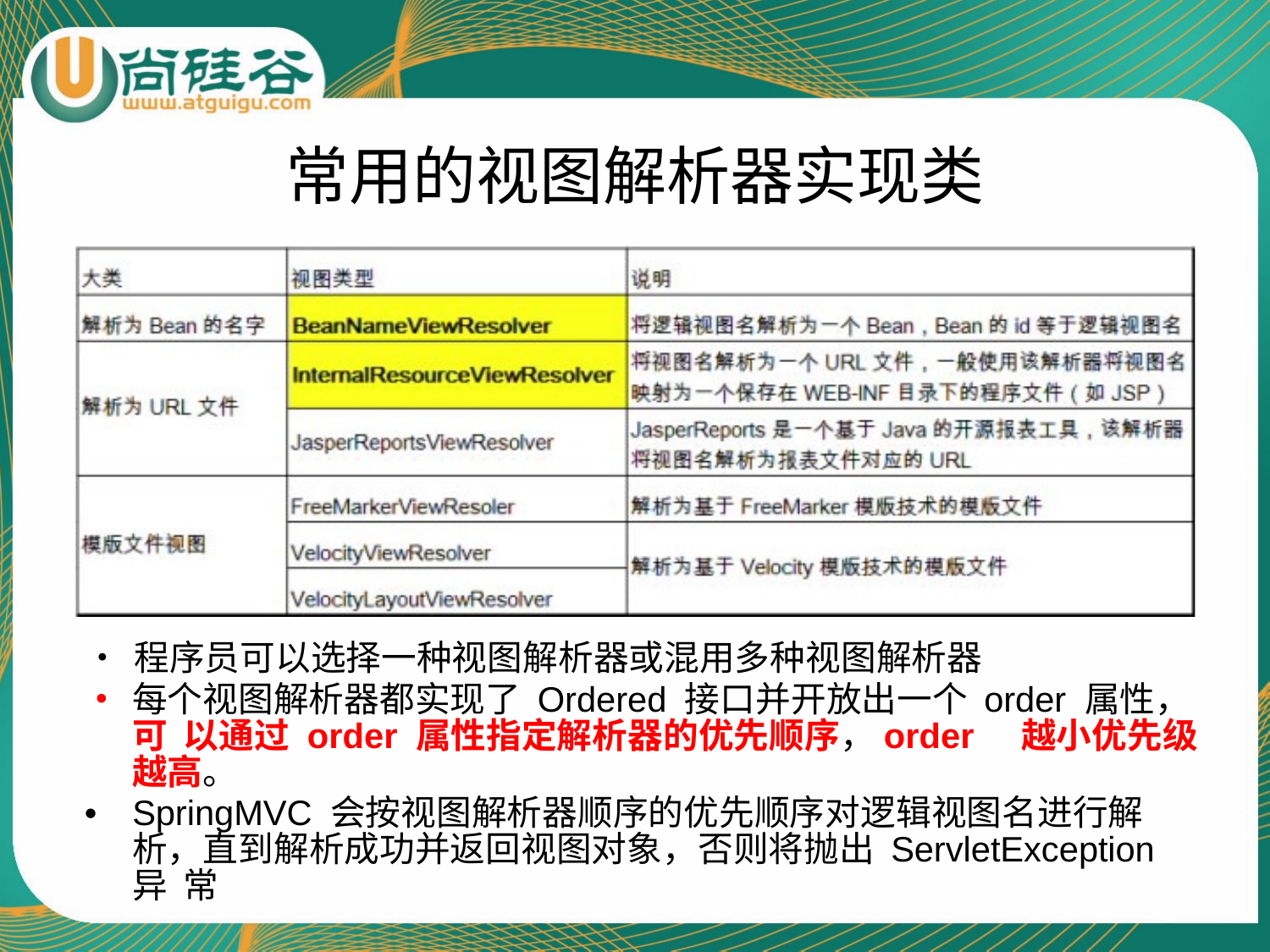

# 常用的视图解析器实现类

•	程序员可以选择一种视图解析器或混用多种视图解析器
•	每个视图解析器都实现了 Ordered 接口并开放出一个 order 属性，可  以通过 order 属性指定解析器的优先顺序，order	越小优先级越高。
•	SpringMVC 会按视图解析器顺序的优先顺序对逻辑视图名进行解  析，直到解析成功并返回视图对象，否则将抛出 ServletException 异  常